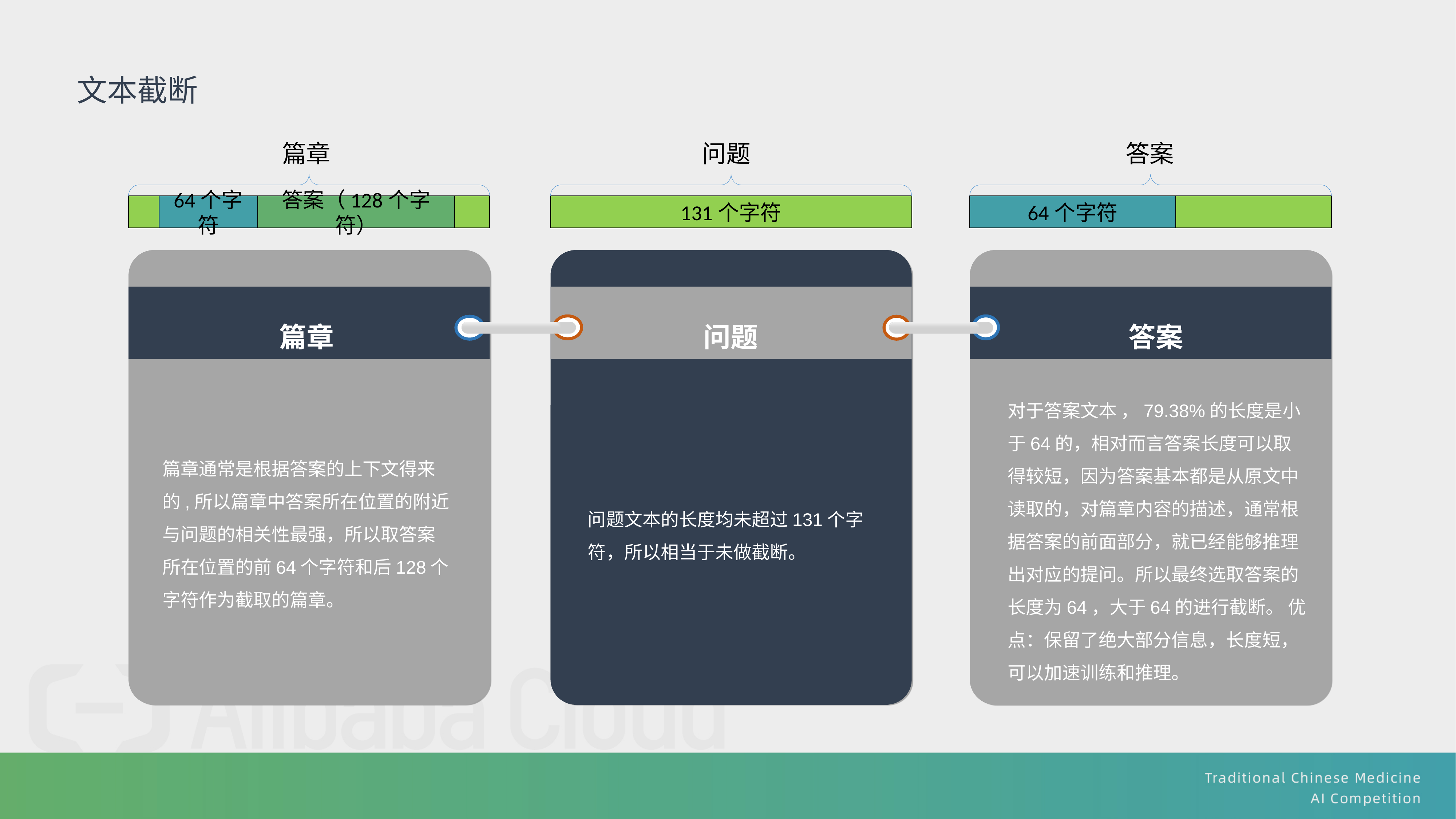

文本截断

篇章

64个字符
答案（128个字符）

问题
131个字符

答案

64个字符

篇章
问题
答案

对于答案文本 ，79.38%的长度是小于64的，相对而言答案长度可以取得较短，因为答案基本都是从原文中读取的，对篇章内容的描述，通常根据答案的前面部分，就已经能够推理出对应的提问。所以最终选取答案的长度为64，大于64的进行截断。 优点：保留了绝大部分信息，长度短，可以加速训练和推理。
篇章通常是根据答案的上下文得来的,所以篇章中答案所在位置的附近与问题的相关性最强，所以取答案所在位置的前64个字符和后128个字符作为截取的篇章。
问题文本的长度均未超过131个字符，所以相当于未做截断。